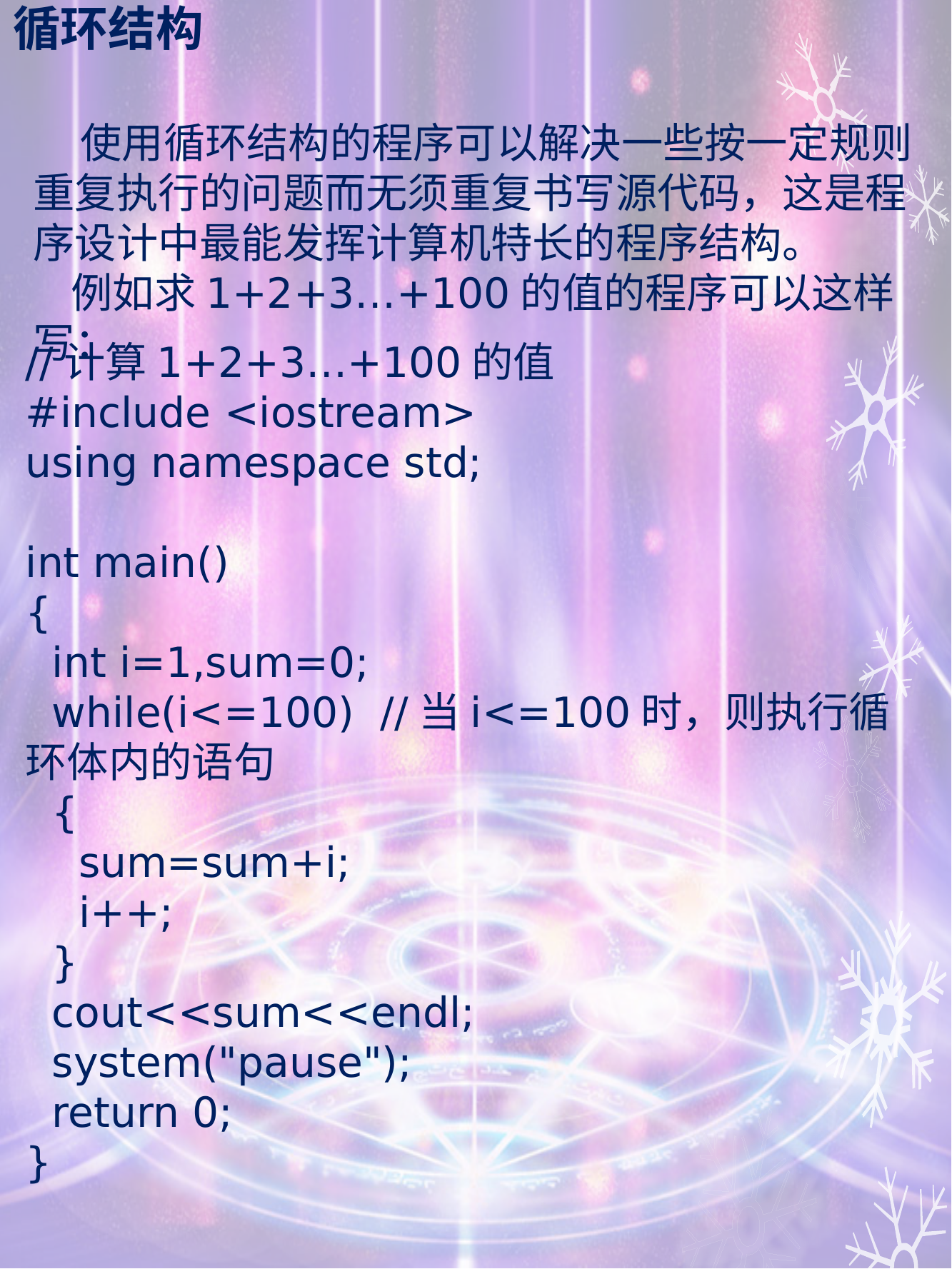

# 循环结构
    使用循环结构的程序可以解决一些按一定规则重复执行的问题而无须重复书写源代码，这是程序设计中最能发挥计算机特长的程序结构。
   例如求1+2+3…+100的值的程序可以这样写：

//计算1+2+3…+100的值
#include <iostream>
using namespace std;

int main()
{
  int i=1,sum=0;
  while(i<=100)  //当i<=100时，则执行循环体内的语句
  {
    sum=sum+i;
    i++;
  }
  cout<<sum<<endl;
  system("pause");
  return 0;
}